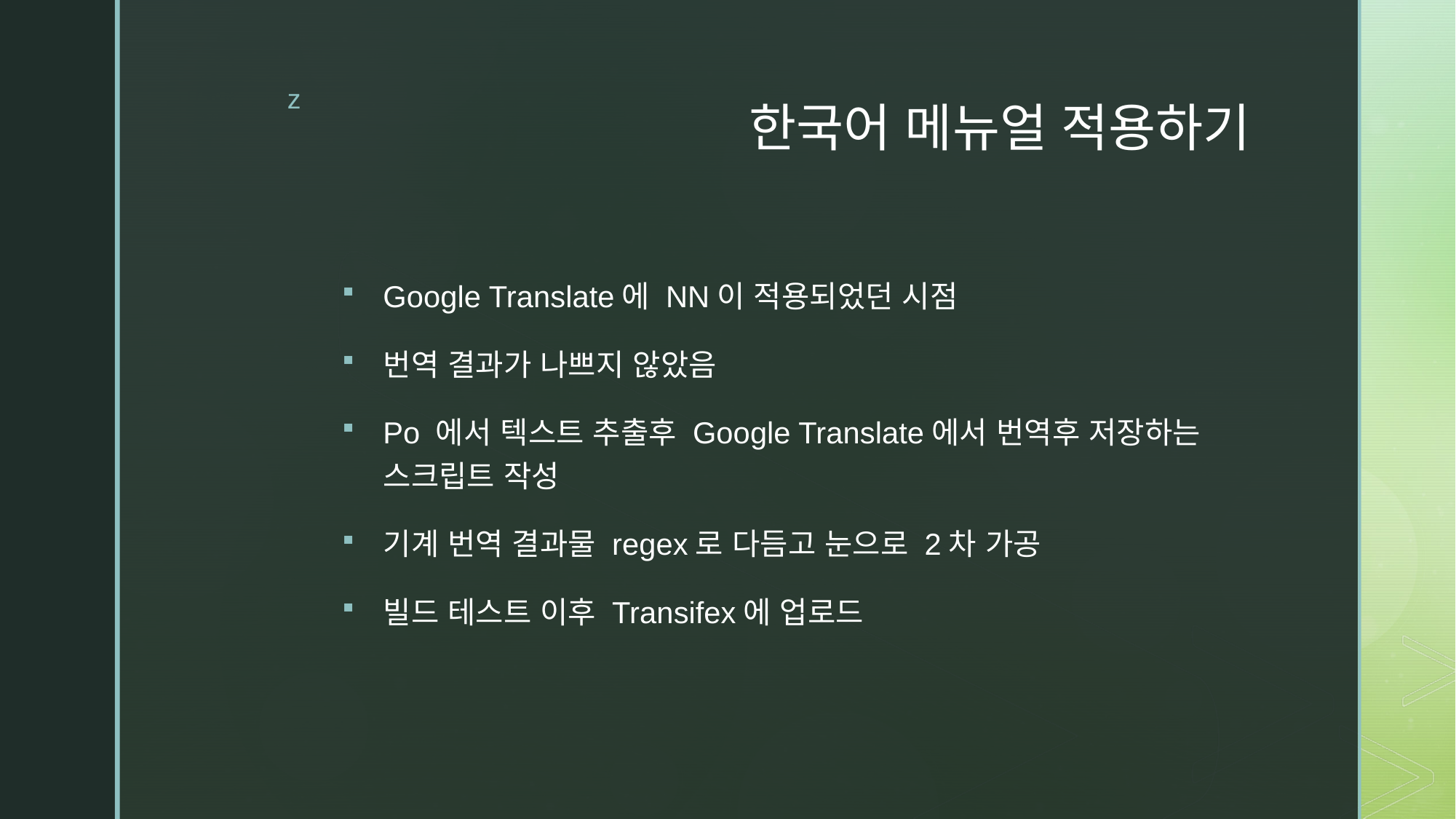

# 한국어 메뉴얼 적용하기
Google Translate에 NN이 적용되었던 시점
번역 결과가 나쁘지 않았음
Po 에서 텍스트 추출후 Google Translate에서 번역후 저장하는 스크립트 작성
기계 번역 결과물 regex로 다듬고 눈으로 2차 가공
빌드 테스트 이후 Transifex에 업로드